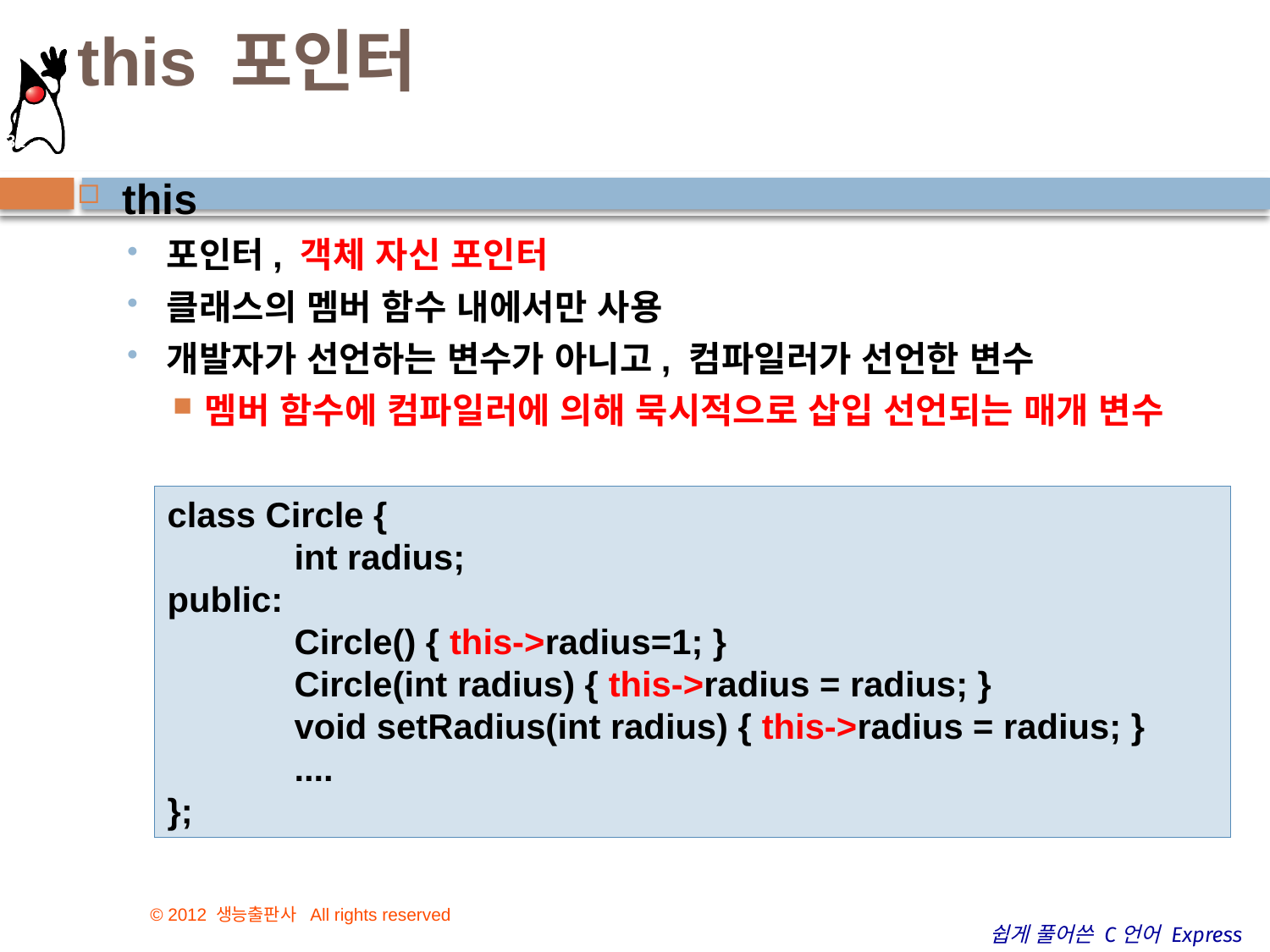

# this 포인터
31
this
포인터, 객체 자신 포인터
클래스의 멤버 함수 내에서만 사용
개발자가 선언하는 변수가 아니고, 컴파일러가 선언한 변수
멤버 함수에 컴파일러에 의해 묵시적으로 삽입 선언되는 매개 변수
class Circle {
	int radius;
public:
	Circle() { this->radius=1; }
	Circle(int radius) { this->radius = radius; }
	void setRadius(int radius) { this->radius = radius; }
	....
};